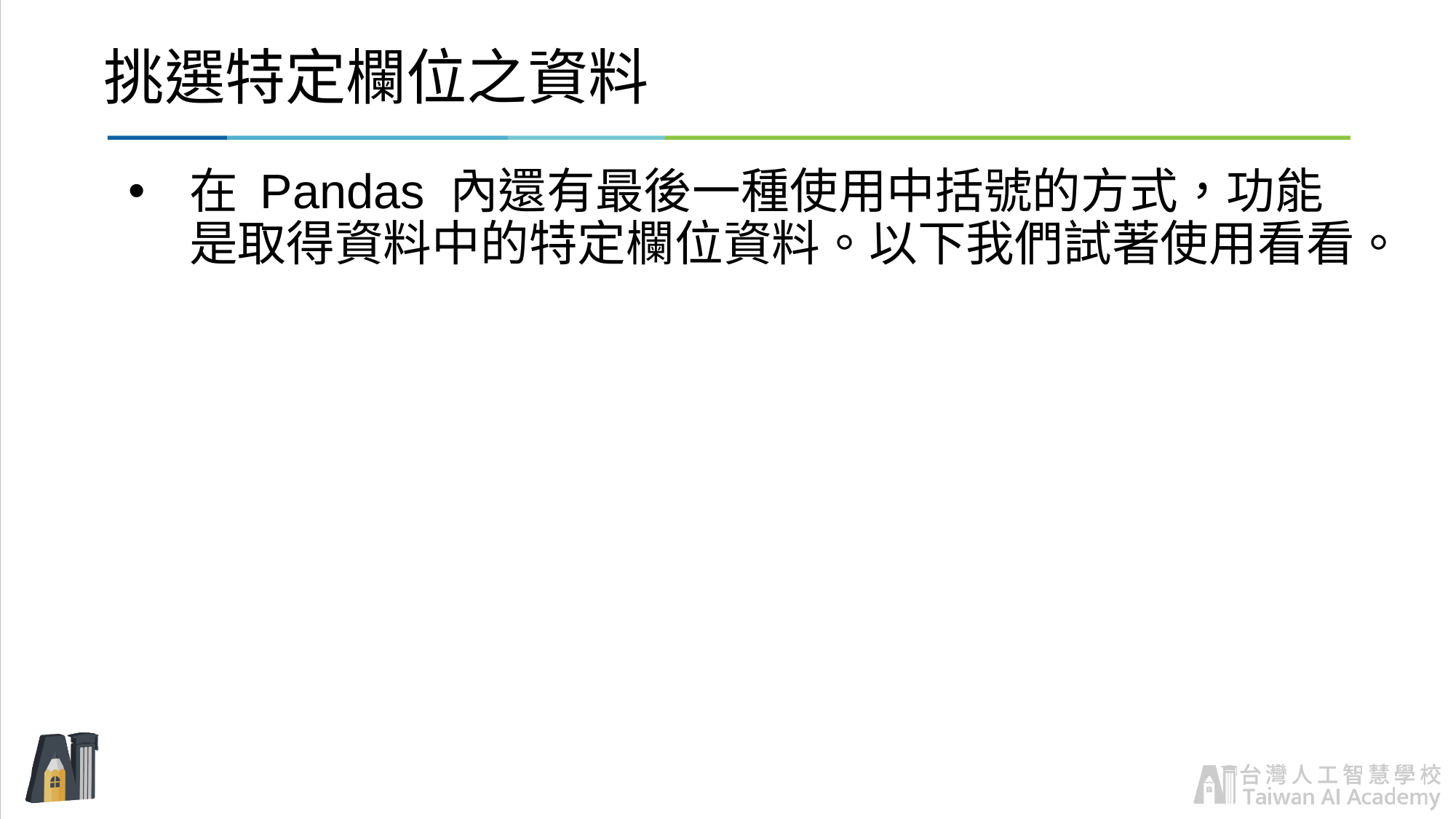

# 挑選特定欄位之資料
在 Pandas 內還有最後一種使用中括號的方式，功能是取得資料中的特定欄位資料。以下我們試著使用看看。